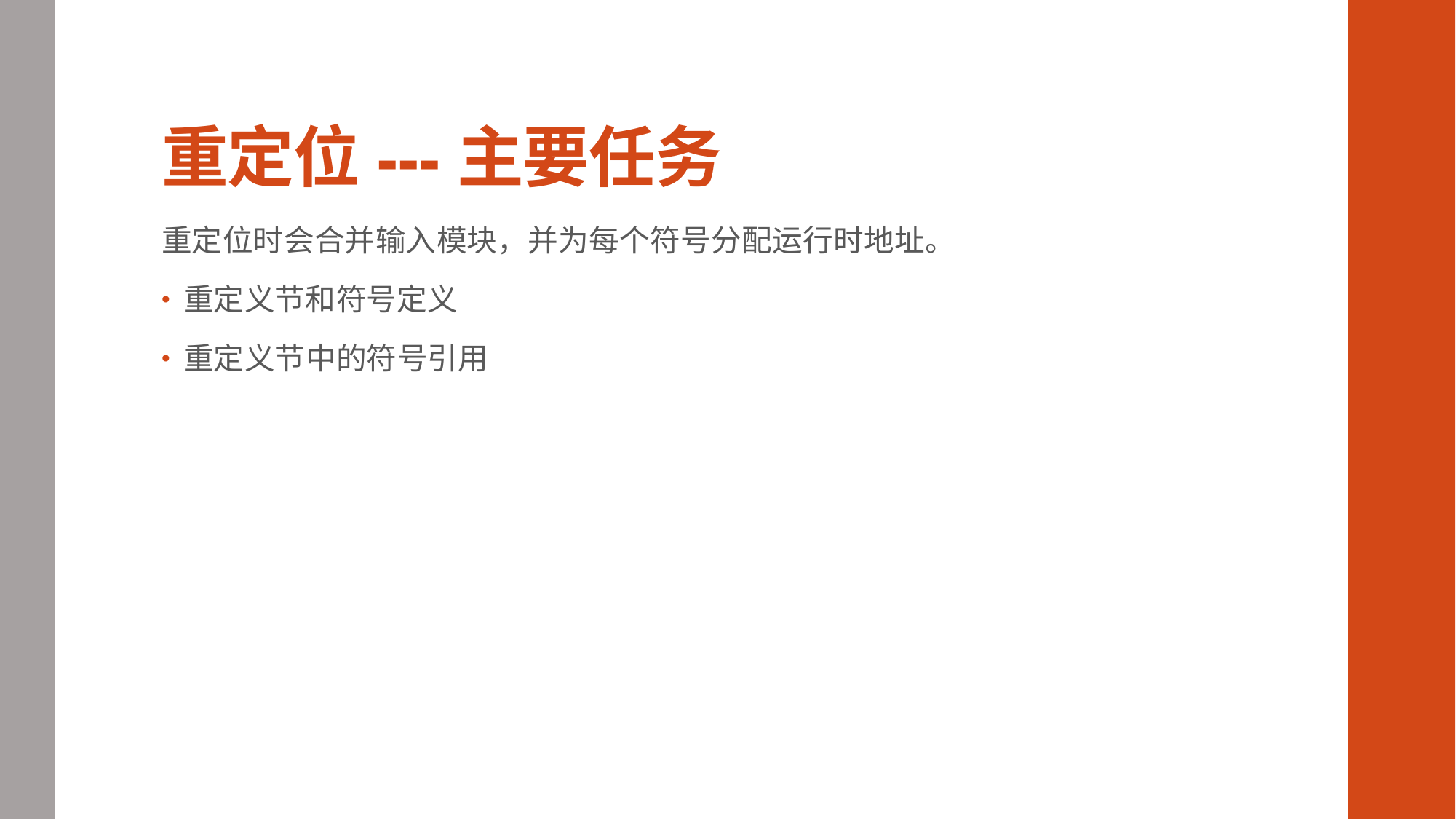

# 重定位---主要任务
重定位时会合并输入模块，并为每个符号分配运行时地址。
重定义节和符号定义
重定义节中的符号引用